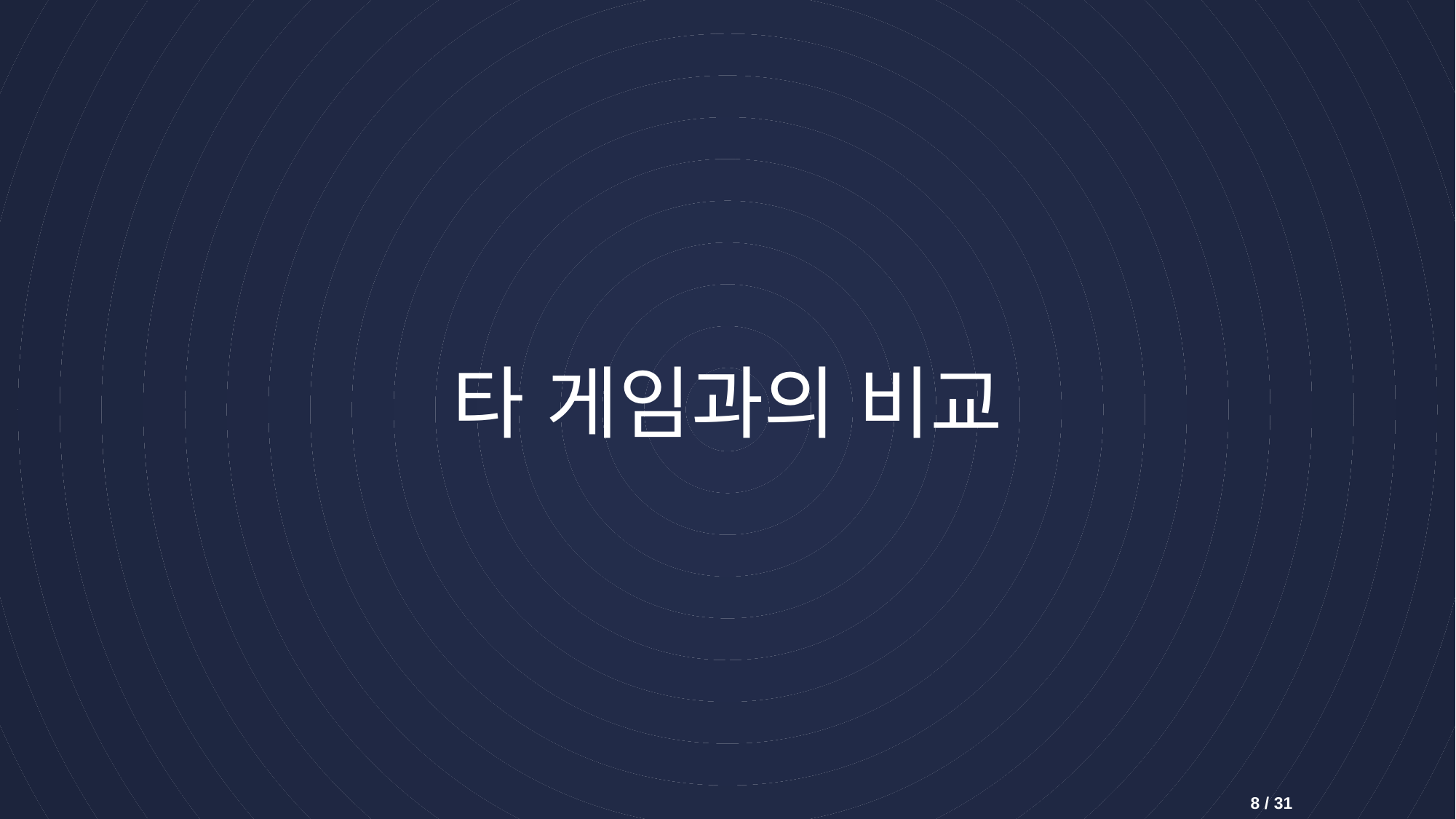

# 타 게임과의 비교

8 / 31